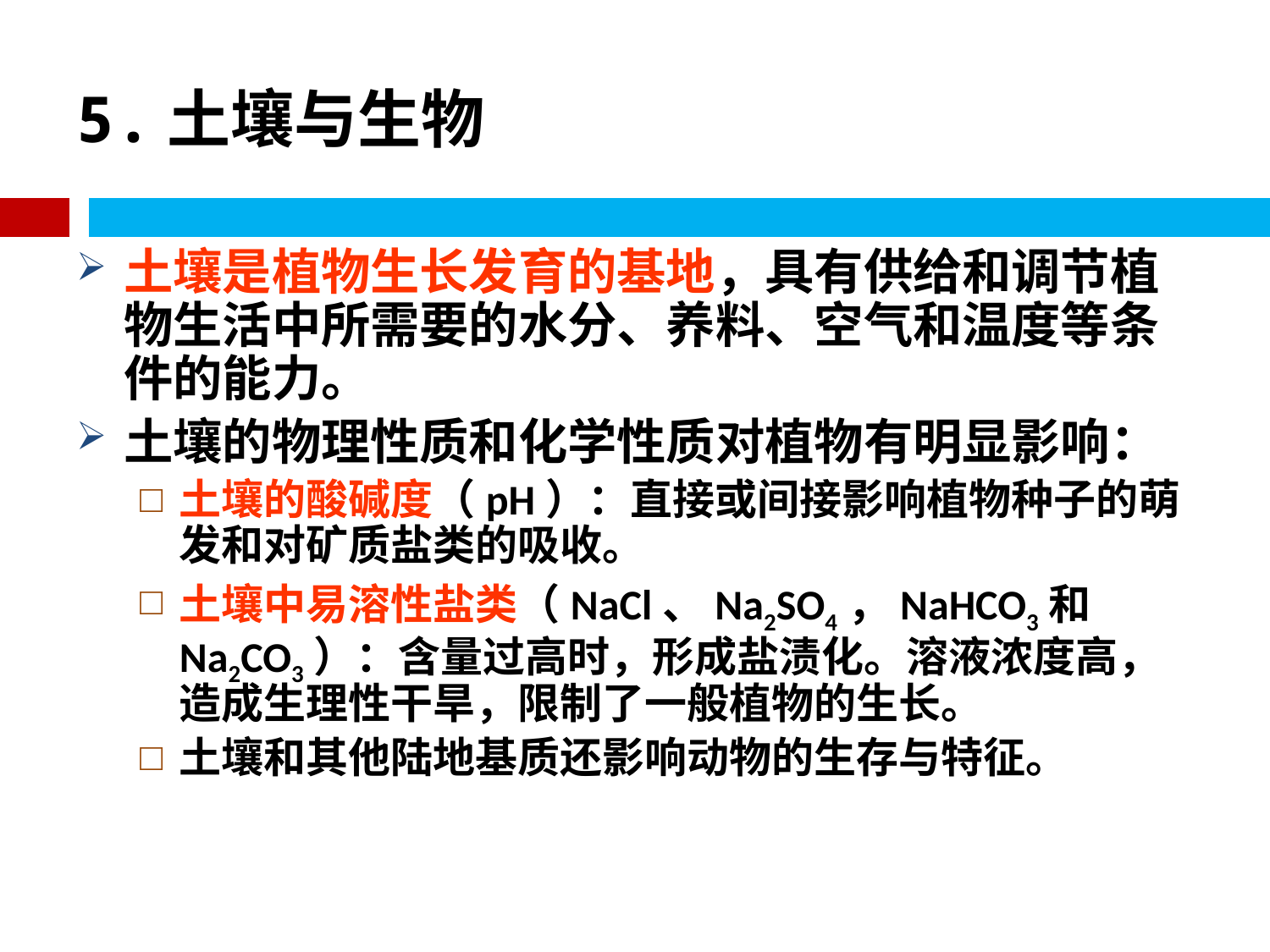

# 5.土壤与生物
土壤是植物生长发育的基地，具有供给和调节植物生活中所需要的水分、养料、空气和温度等条件的能力。
土壤的物理性质和化学性质对植物有明显影响：
土壤的酸碱度（pH）：直接或间接影响植物种子的萌发和对矿质盐类的吸收。
土壤中易溶性盐类（NaCl、Na2SO4，NaHCO3和Na2CO3）：含量过高时，形成盐渍化。溶液浓度高，造成生理性干旱，限制了一般植物的生长。
土壤和其他陆地基质还影响动物的生存与特征。